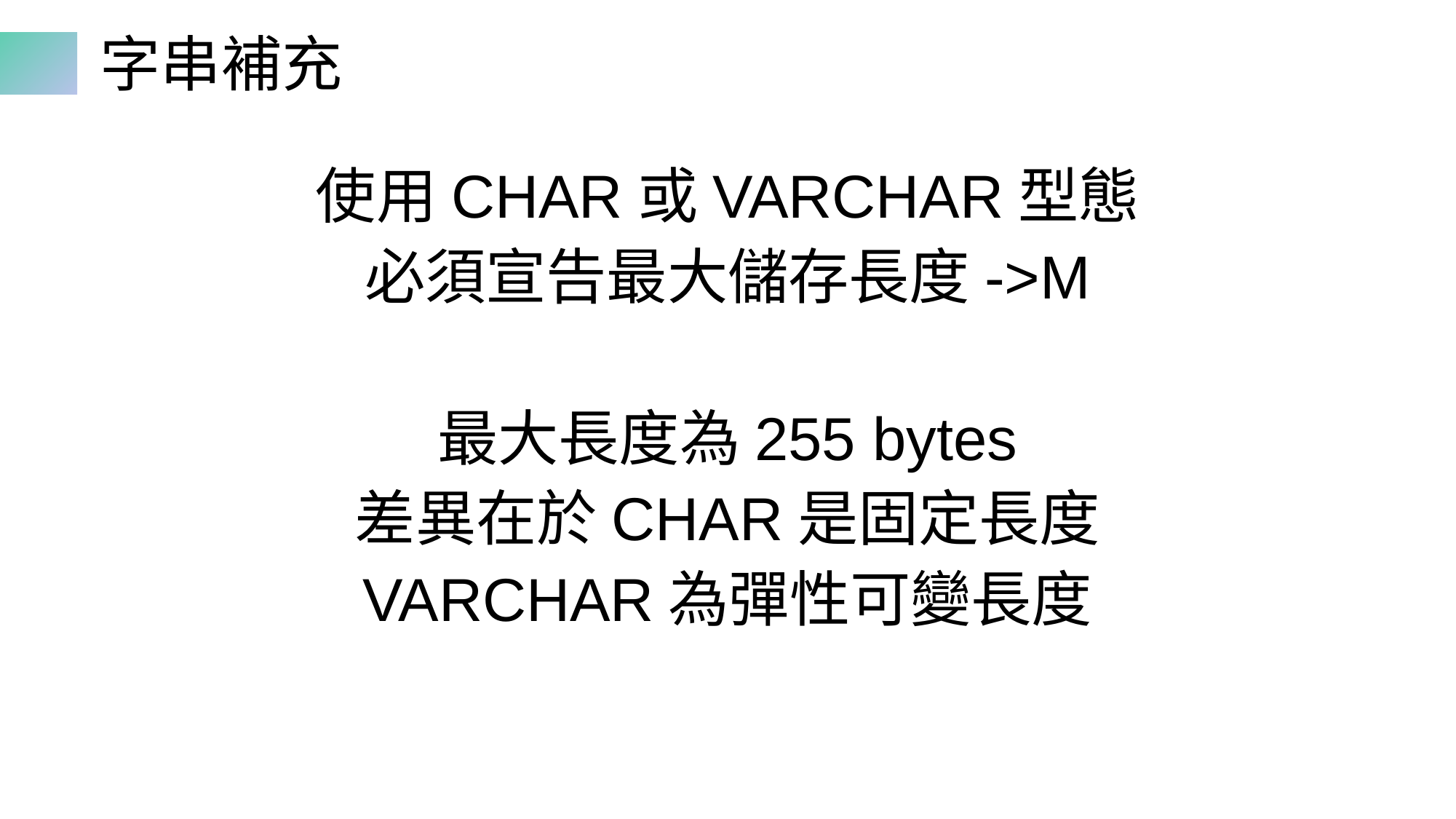

# 字串補充
使用CHAR或VARCHAR型態
必須宣告最大儲存長度->M

最大長度為255 bytes
差異在於CHAR是固定長度
VARCHAR為彈性可變長度